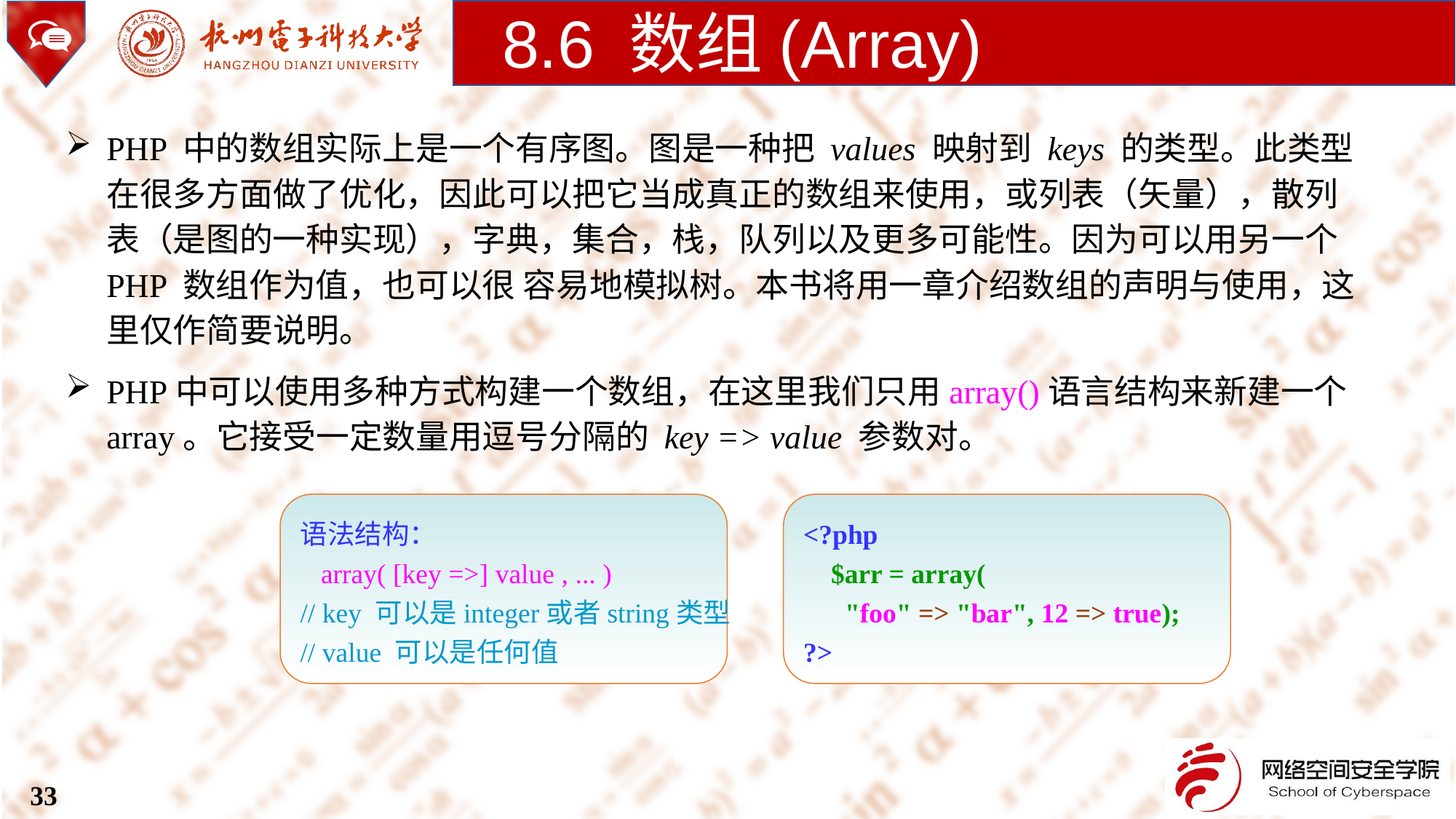

8.6 数组(Array)
PHP 中的数组实际上是一个有序图。图是一种把 values 映射到 keys 的类型。此类型在很多方面做了优化，因此可以把它当成真正的数组来使用，或列表（矢量），散列表（是图的一种实现），字典，集合，栈，队列以及更多可能性。因为可以用另一个 PHP 数组作为值，也可以很 容易地模拟树。本书将用一章介绍数组的声明与使用，这里仅作简要说明。
PHP中可以使用多种方式构建一个数组，在这里我们只用array()语言结构来新建一个array。它接受一定数量用逗号分隔的 key => value 参数对。
语法结构：
   array( [key =>] value , ... )
// key 可以是integer或者string类型
// value 可以是任何值
<?php
    $arr = array(
      "foo" => "bar", 12 => true);
?>
33